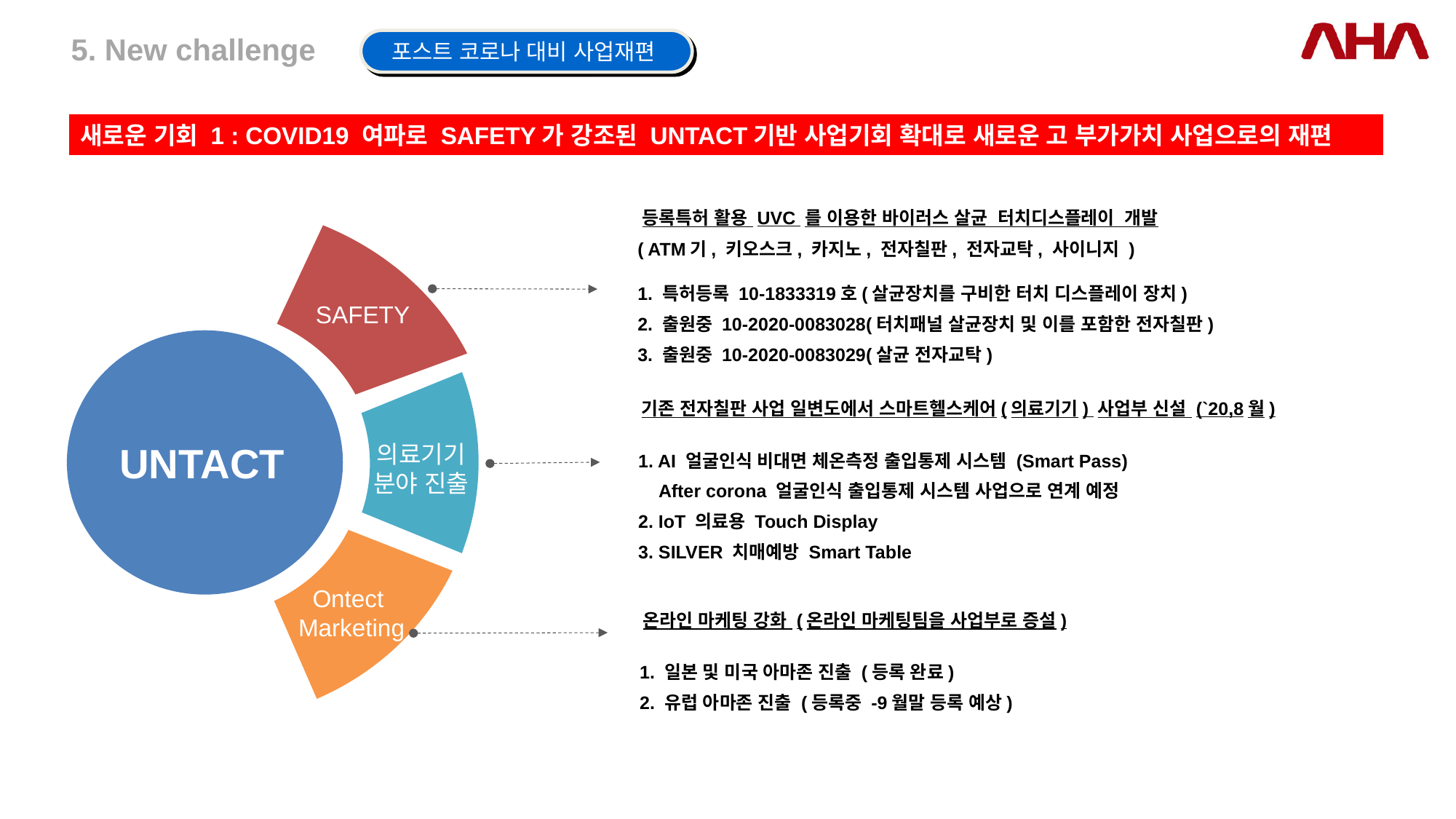

5. New challenge
포스트 코로나 대비 사업재편
새로운 기회 1 : COVID19 여파로 SAFETY가 강조된 UNTACT기반 사업기회 확대로 새로운 고 부가가치 사업으로의 재편
  등록특허 활용 UVC 를 이용한 바이러스 살균  터치디스플레이  개발
  ( ATM기, 키오스크, 카지노, 전자칠판, 전자교탁, 사이니지 )

  1. 특허등록 10-1833319호(살균장치를 구비한 터치 디스플레이 장치)
  2. 출원중 10-2020-0083028(터치패널 살균장치 및 이를 포함한 전자칠판)
  3. 출원중 10-2020-0083029(살균 전자교탁)

SAFETY

 기존 전자칠판 사업 일변도에서 스마트헬스케어(의료기기) 사업부 신설 (`20,8월)

 1. AI 얼굴인식 비대면 체온측정 출입통제 시스템 (Smart Pass)
     After corona 얼굴인식 출입통제 시스템 사업으로 연계 예정
 2. IoT 의료용 Touch Display
 3. SILVER 치매예방 Smart Table
UNTACT
의료기기
분야 진출

Ontect
Marketing
 온라인 마케팅 강화 (온라인 마케팅팀을 사업부로 증설)

 1. 일본 및 미국 아마존 진출 (등록 완료)
 2. 유럽 아마존 진출 (등록중 -9월말 등록 예상)